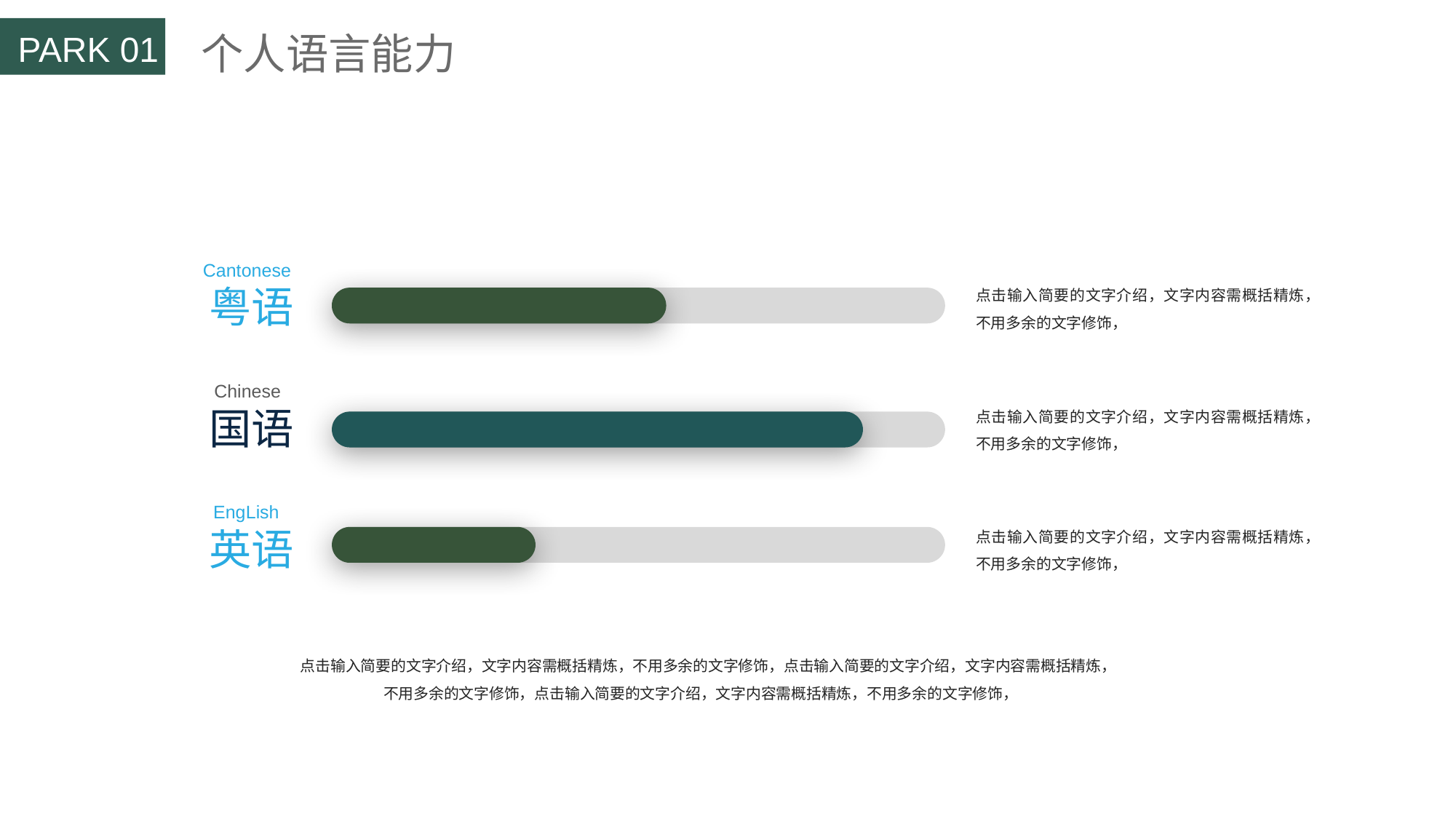

个人语言能力
Cantonese
粤语
点击输入简要的文字介绍，文字内容需概括精炼，不用多余的文字修饰，

Chinese
国语
点击输入简要的文字介绍，文字内容需概括精炼，不用多余的文字修饰，

EngLish
英语
点击输入简要的文字介绍，文字内容需概括精炼，不用多余的文字修饰，

点击输入简要的文字介绍，文字内容需概括精炼，不用多余的文字修饰，点击输入简要的文字介绍，文字内容需概括精炼，不用多余的文字修饰，点击输入简要的文字介绍，文字内容需概括精炼，不用多余的文字修饰，